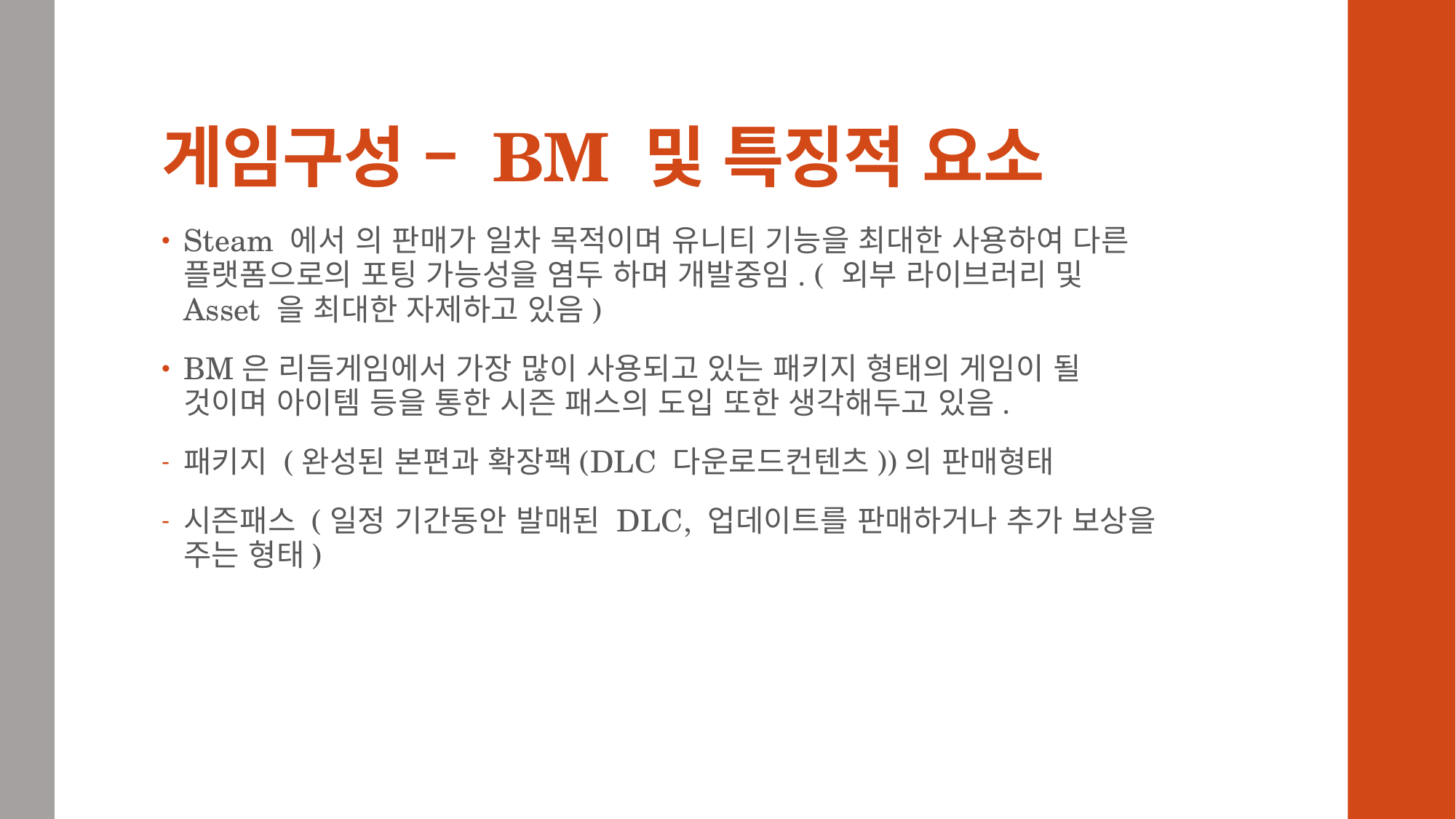

# 게임구성 – BM 및 특징적 요소
Steam 에서 의 판매가 일차 목적이며 유니티 기능을 최대한 사용하여 다른 플랫폼으로의 포팅 가능성을 염두 하며 개발중임. ( 외부 라이브러리 및 Asset 을 최대한 자제하고 있음)
BM은 리듬게임에서 가장 많이 사용되고 있는 패키지 형태의 게임이 될 것이며 아이템 등을 통한 시즌 패스의 도입 또한 생각해두고 있음.
패키지 (완성된 본편과 확장팩(DLC 다운로드컨텐츠))의 판매형태
시즌패스 (일정 기간동안 발매된 DLC, 업데이트를 판매하거나 추가 보상을 주는 형태)